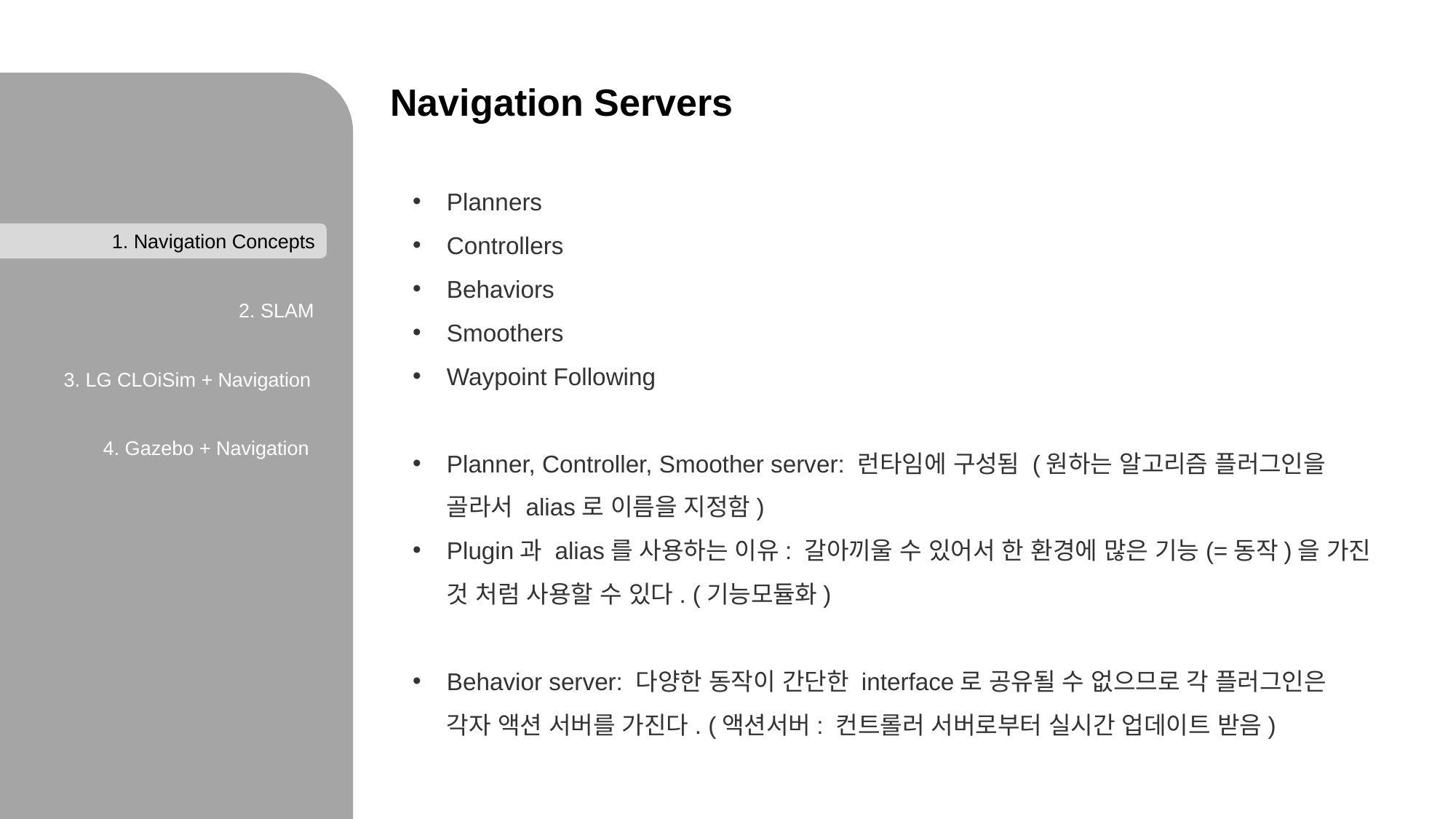

1. Navigation Concepts

2. SLAM
3. LG CLOiSim + Navigation
4. Gazebo + Navigation
Navigation Servers
Planners
Controllers
Behaviors
Smoothers
Waypoint Following

Planner, Controller, Smoother server: 런타임에 구성됨 (원하는 알고리즘 플러그인을 골라서 alias로 이름을 지정함)
Plugin과 alias를 사용하는 이유: 갈아끼울 수 있어서 한 환경에 많은 기능(=동작)을 가진 것 처럼 사용할 수 있다. (기능모듈화)

Behavior server: 다양한 동작이 간단한 interface로 공유될 수 없으므로 각 플러그인은 각자 액션 서버를 가진다. (액션서버: 컨트롤러 서버로부터 실시간 업데이트 받음)

1. Navigation Concepts

2. Features of Simulator
3. Comparison of Simulator
4. Research Tasks